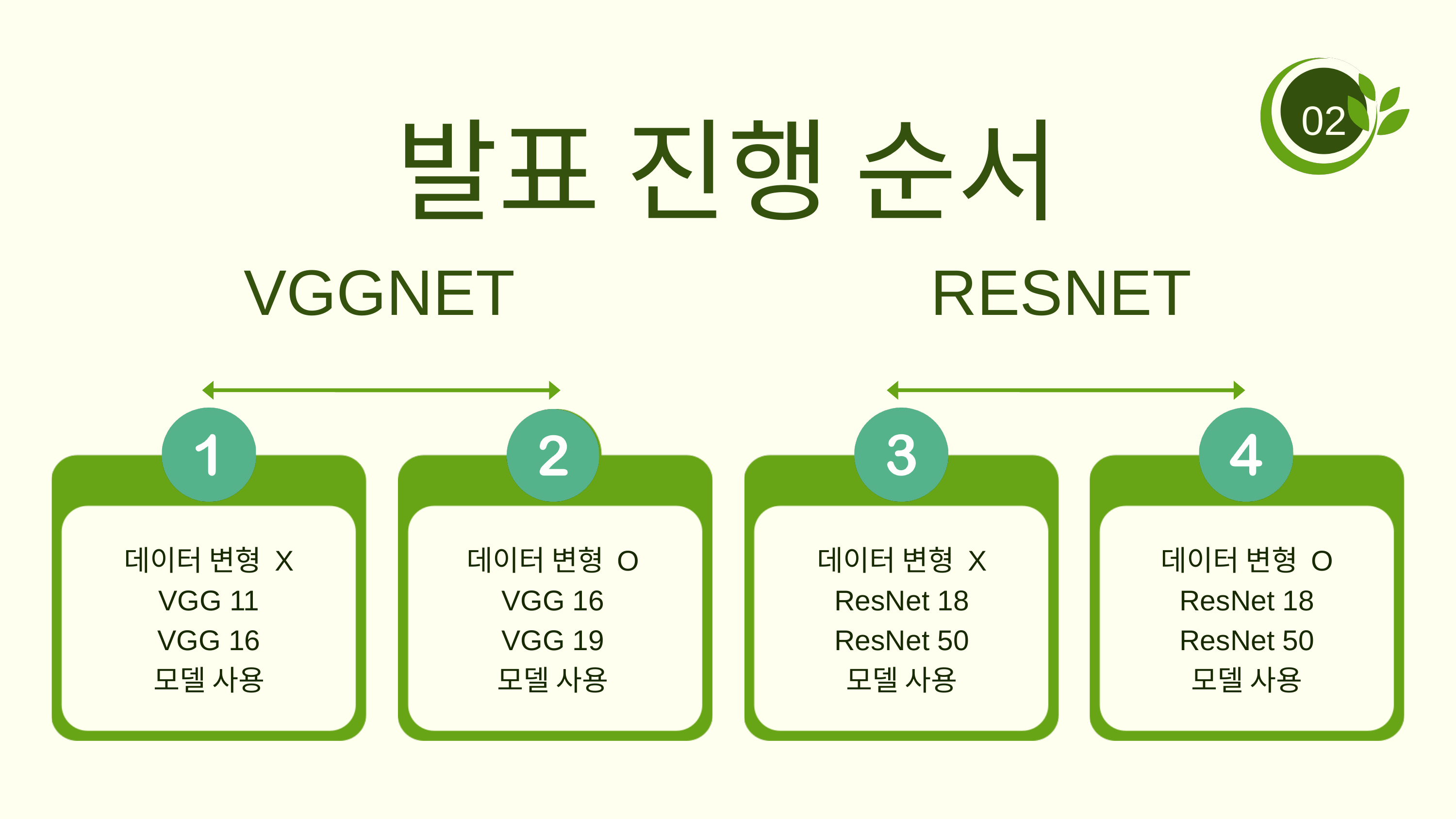

발표 진행 순서
02
VGGNET
RESNET

데이터 변형 X
VGG 11
VGG 16
모델 사용
데이터 변형 O
VGG 16
VGG 19
모델 사용
데이터 변형 X
ResNet 18
ResNet 50
모델 사용
데이터 변형 O
ResNet 18
ResNet 50
모델 사용